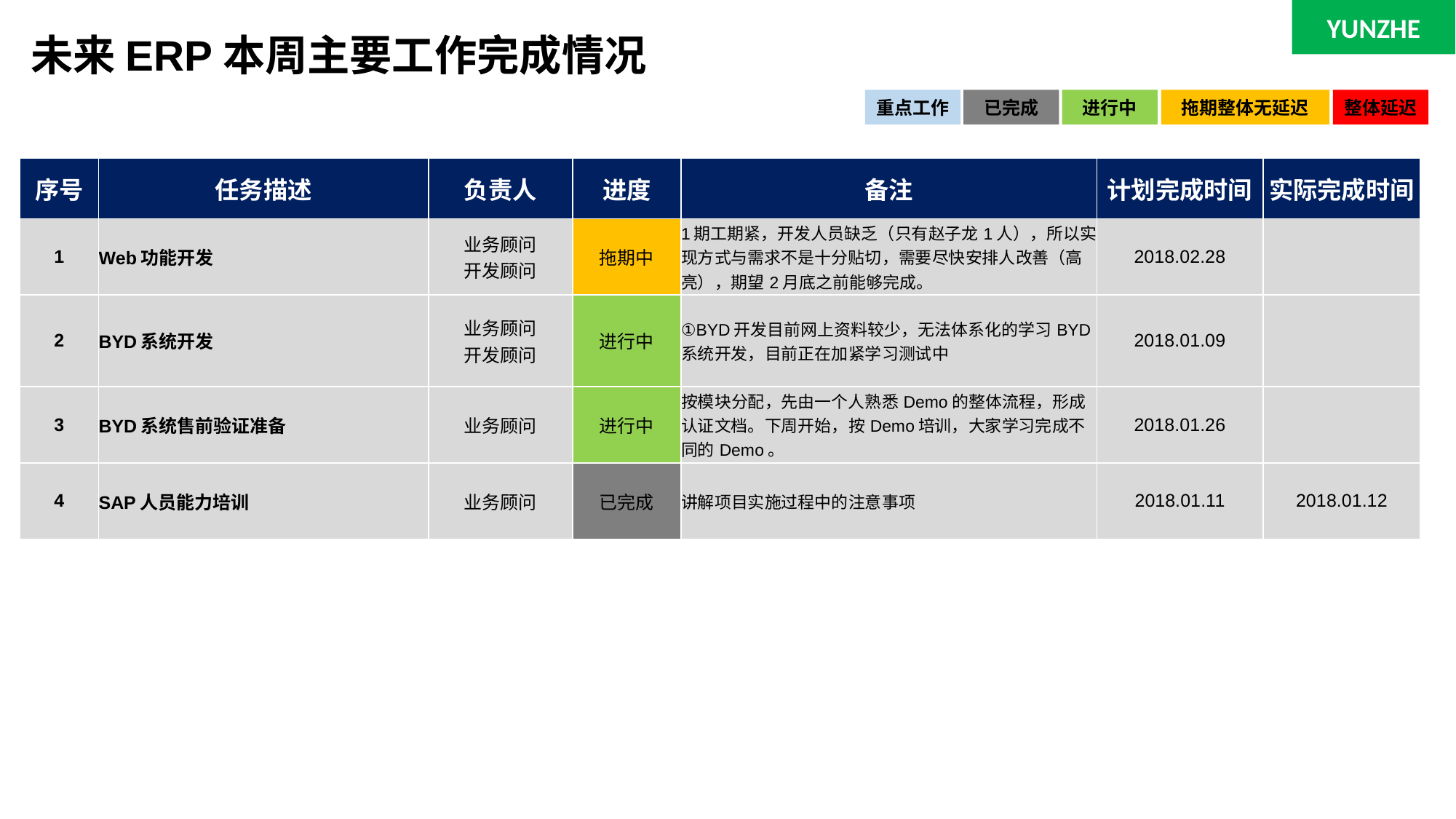

YUNZHE
# 未来ERP本周主要工作完成情况
重点工作
已完成
进行中
拖期整体无延迟
整体延迟
| 序号 | 任务描述 | 负责人 | 进度 | 备注 | 计划完成时间 | 实际完成时间 |
| --- | --- | --- | --- | --- | --- | --- |
| 1 | Web功能开发 | 业务顾问 开发顾问 | 拖期中 | 1期工期紧，开发人员缺乏（只有赵子龙1人），所以实现方式与需求不是十分贴切，需要尽快安排人改善（高亮），期望2月底之前能够完成。 | 2018.02.28 |  |
| 2 | BYD系统开发 | 业务顾问 开发顾问 | 进行中 | ①BYD开发目前网上资料较少，无法体系化的学习BYD系统开发，目前正在加紧学习测试中 | 2018.01.09 |  |
| 3 | BYD系统售前验证准备 | 业务顾问 | 进行中 | 按模块分配，先由一个人熟悉Demo的整体流程，形成认证文档。下周开始，按Demo培训，大家学习完成不同的Demo。 | 2018.01.26 |  |
| 4 | SAP人员能力培训 | 业务顾问 | 已完成 | 讲解项目实施过程中的注意事项 | 2018.01.11 | 2018.01.12 |